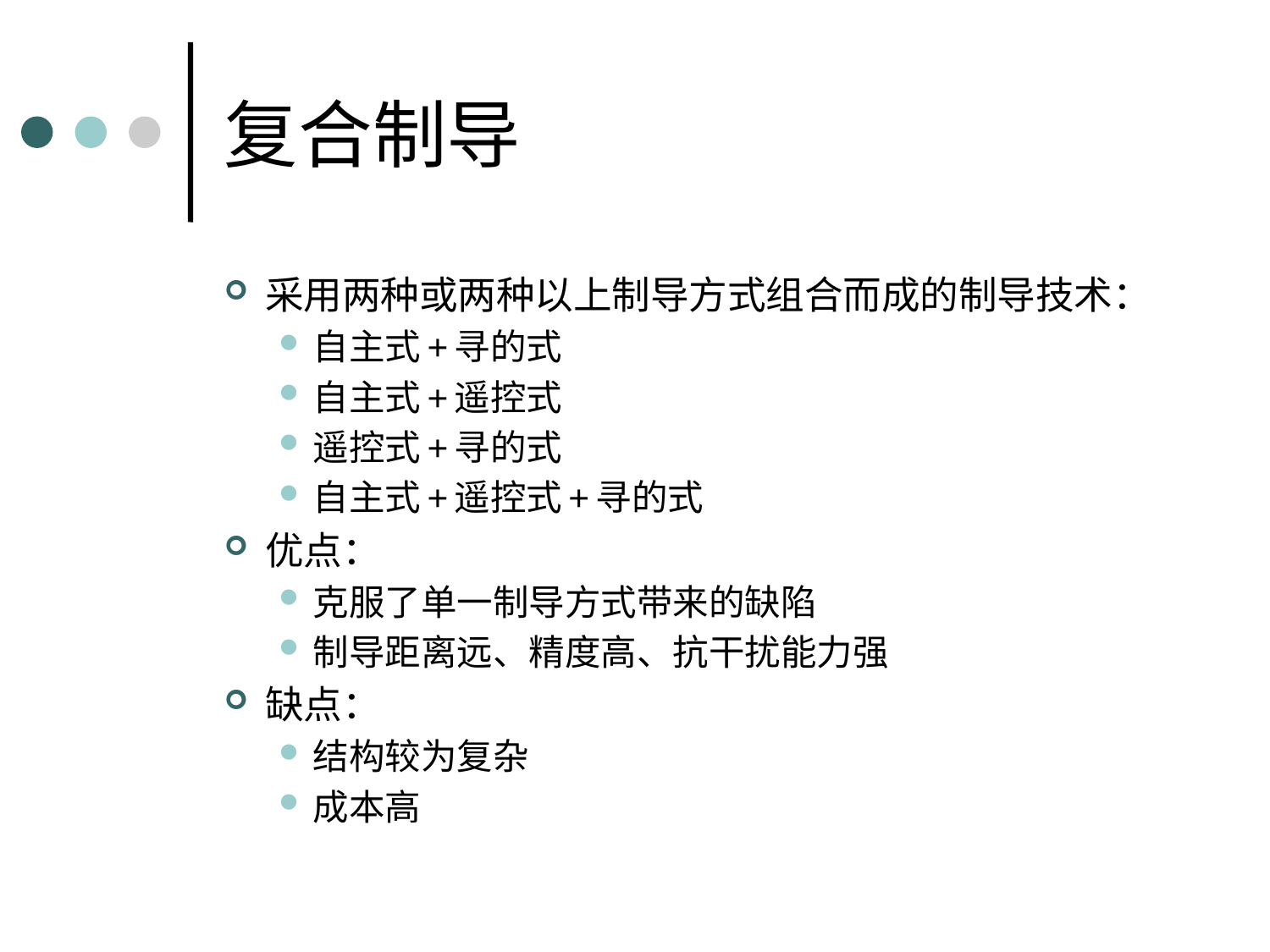

# 复合制导
采用两种或两种以上制导方式组合而成的制导技术：
自主式+寻的式
自主式+遥控式
遥控式+寻的式
自主式+遥控式+寻的式
优点：
克服了单一制导方式带来的缺陷
制导距离远、精度高、抗干扰能力强
缺点：
结构较为复杂
成本高